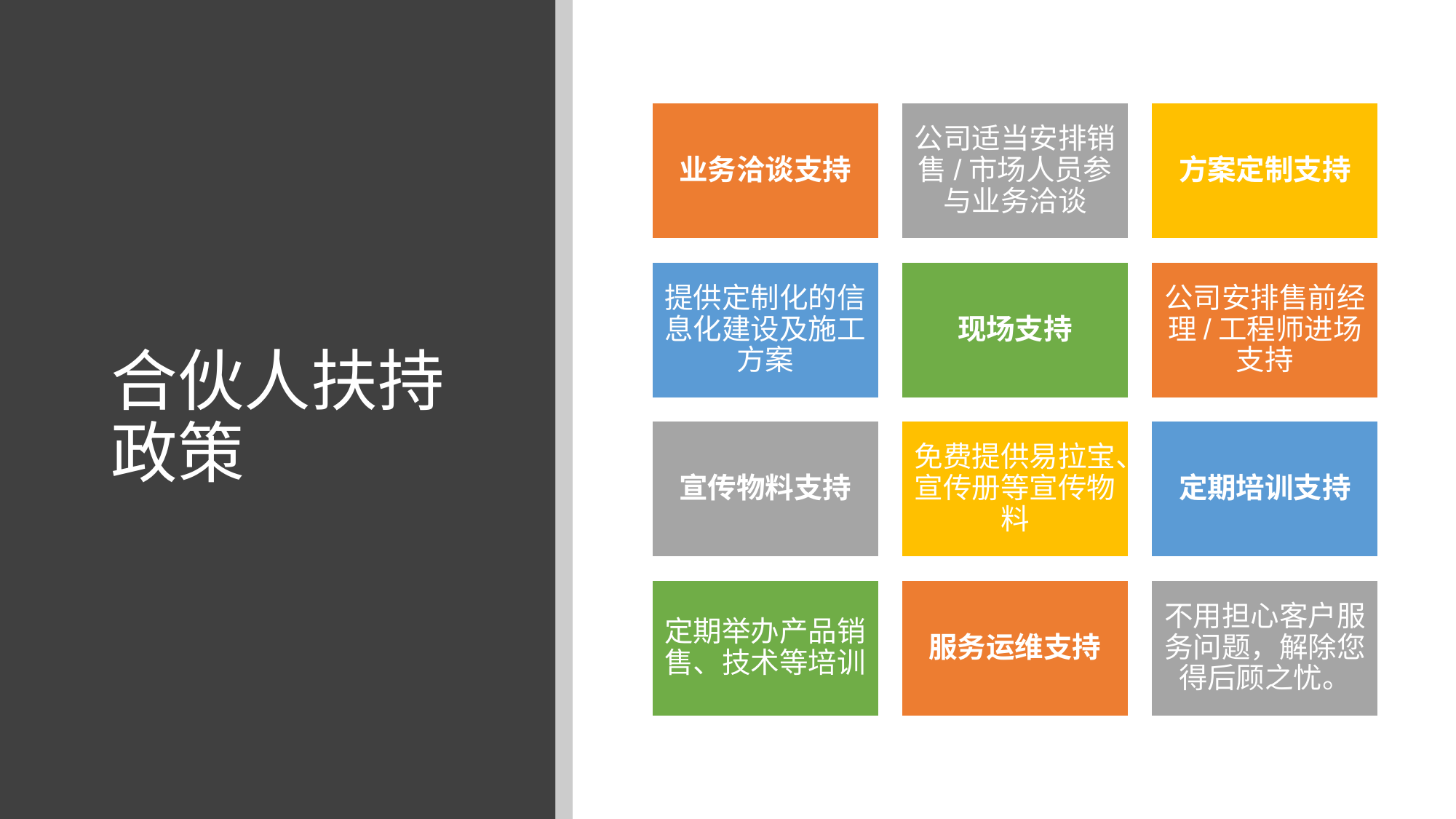

业务洽谈支持
公司适当安排销售/市场人员参与业务洽谈
方案定制支持
提供定制化的信息化建设及施工方案
现场支持
公司安排售前经理/工程师进场支持
宣传物料支持
免费提供易拉宝、宣传册等宣传物料
定期培训支持
定期举办产品销售、技术等培训
服务运维支持
不用担心客户服务问题，解除您得后顾之忧。
# 合伙人扶持政策